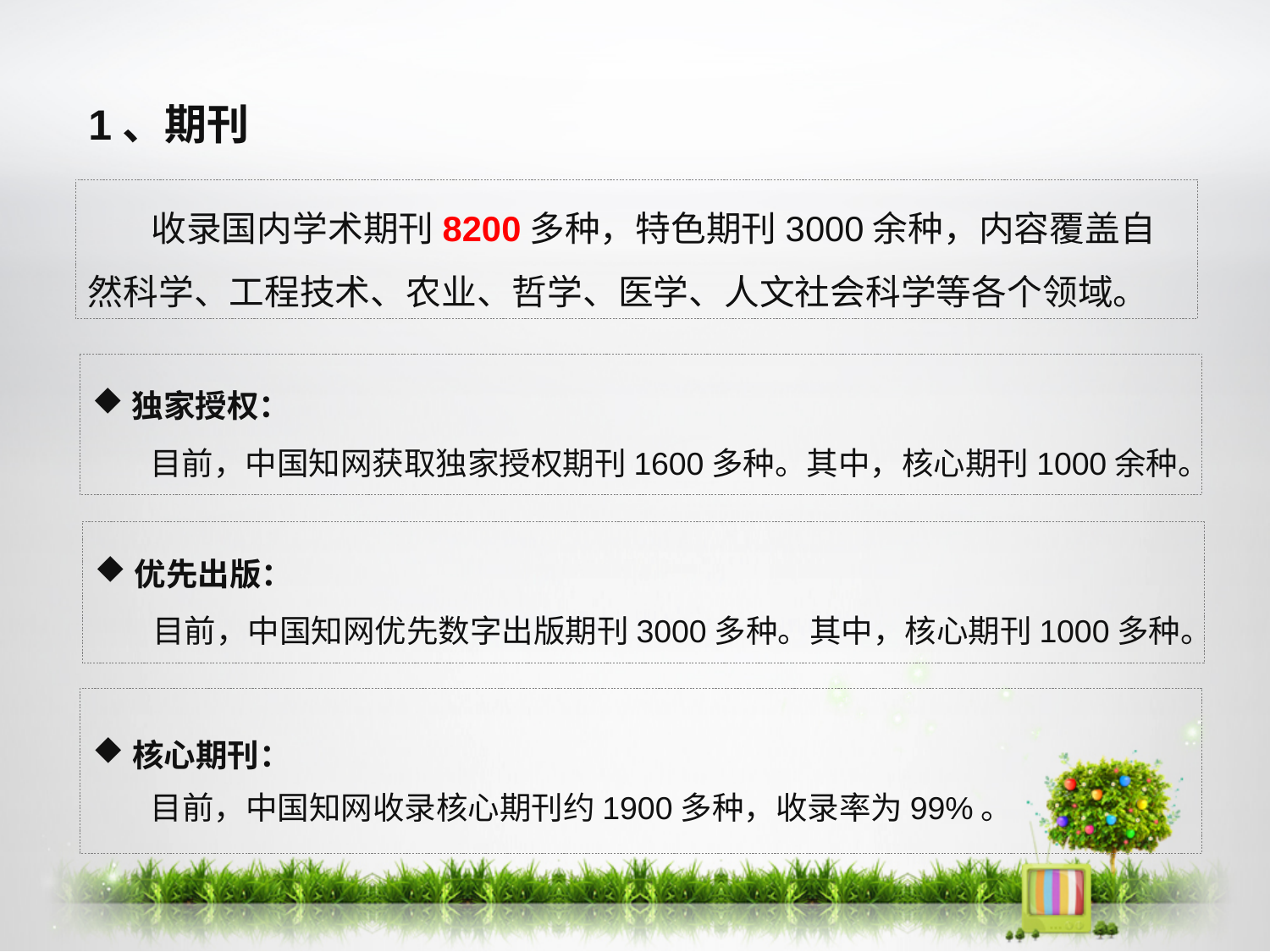

1、期刊
       收录国内学术期刊8200多种，特色期刊3000余种，内容覆盖自然科学、工程技术、农业、哲学、医学、人文社会科学等各个领域。
独家授权：
       目前，中国知网获取独家授权期刊1600多种。其中，核心期刊1000余种。
优先出版：
       目前，中国知网优先数字出版期刊3000多种。其中，核心期刊1000多种。
核心期刊：
       目前，中国知网收录核心期刊约1900多种，收录率为99%。